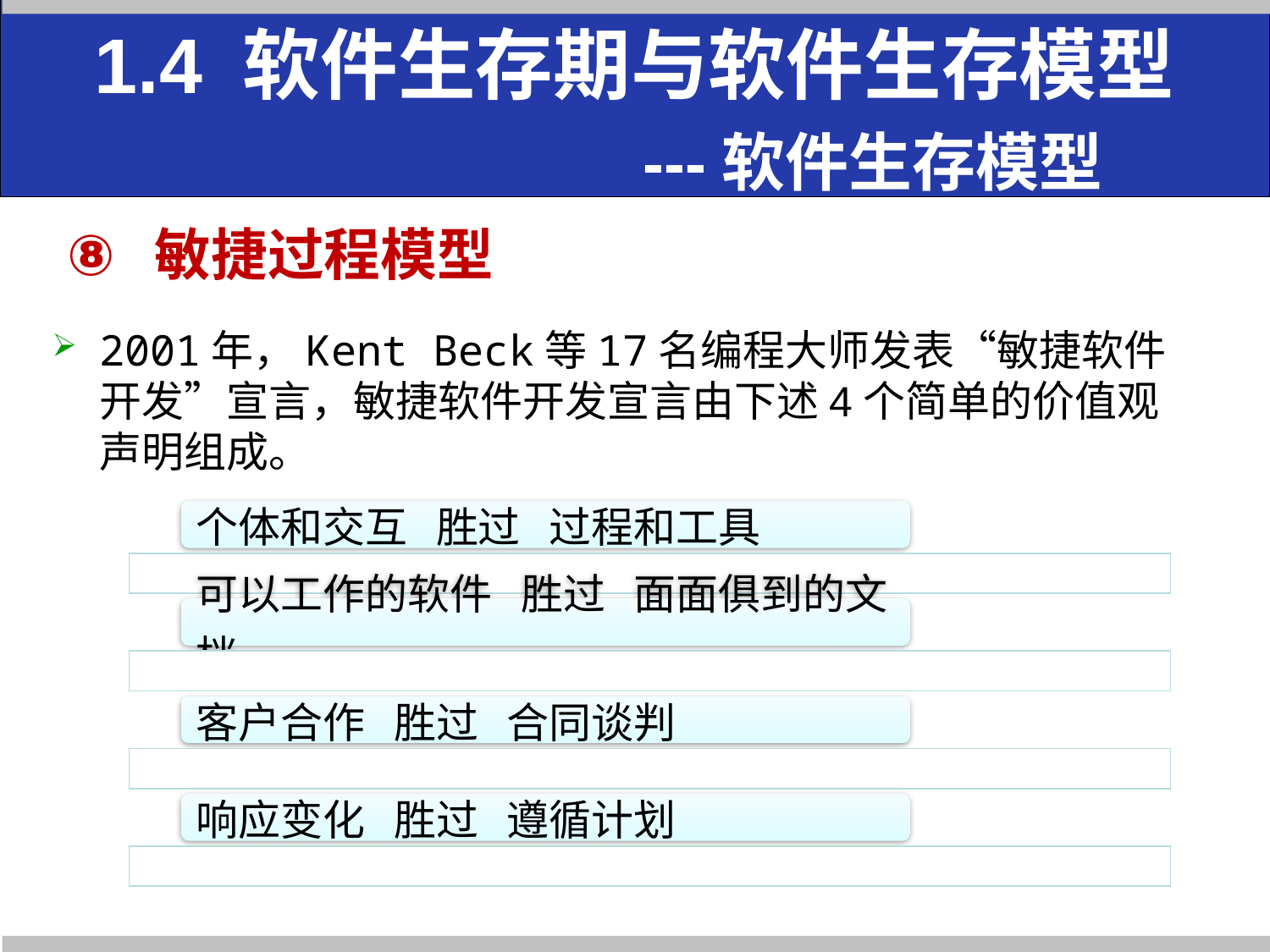

# 1.4 软件生存期与软件生存模型 ---软件生存模型
敏捷过程模型
2001年，Kent Beck等17名编程大师发表“敏捷软件开发”宣言，敏捷软件开发宣言由下述4个简单的价值观声明组成。

个体和交互   胜过   过程和工具
可以工作的软件   胜过   面面俱到的文档
客户合作   胜过   合同谈判
响应变化   胜过   遵循计划
90